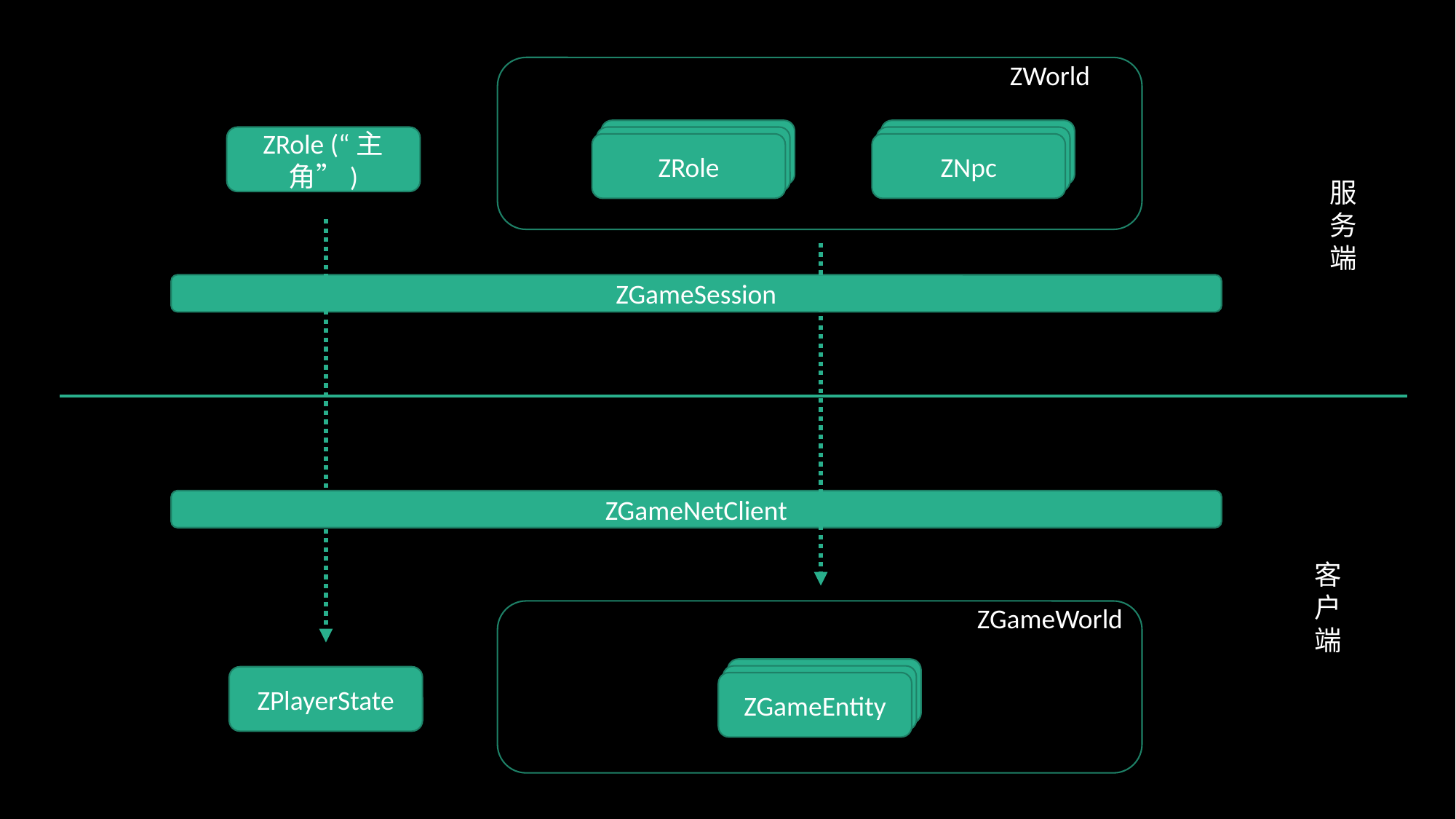

ZWorld

ZRole

ZNpc
ZRole (“主角”)
服
务
端
ZGameSession
ZGameNetClient
客
户
端

ZGameWorld

ZGameEntity
ZPlayerState